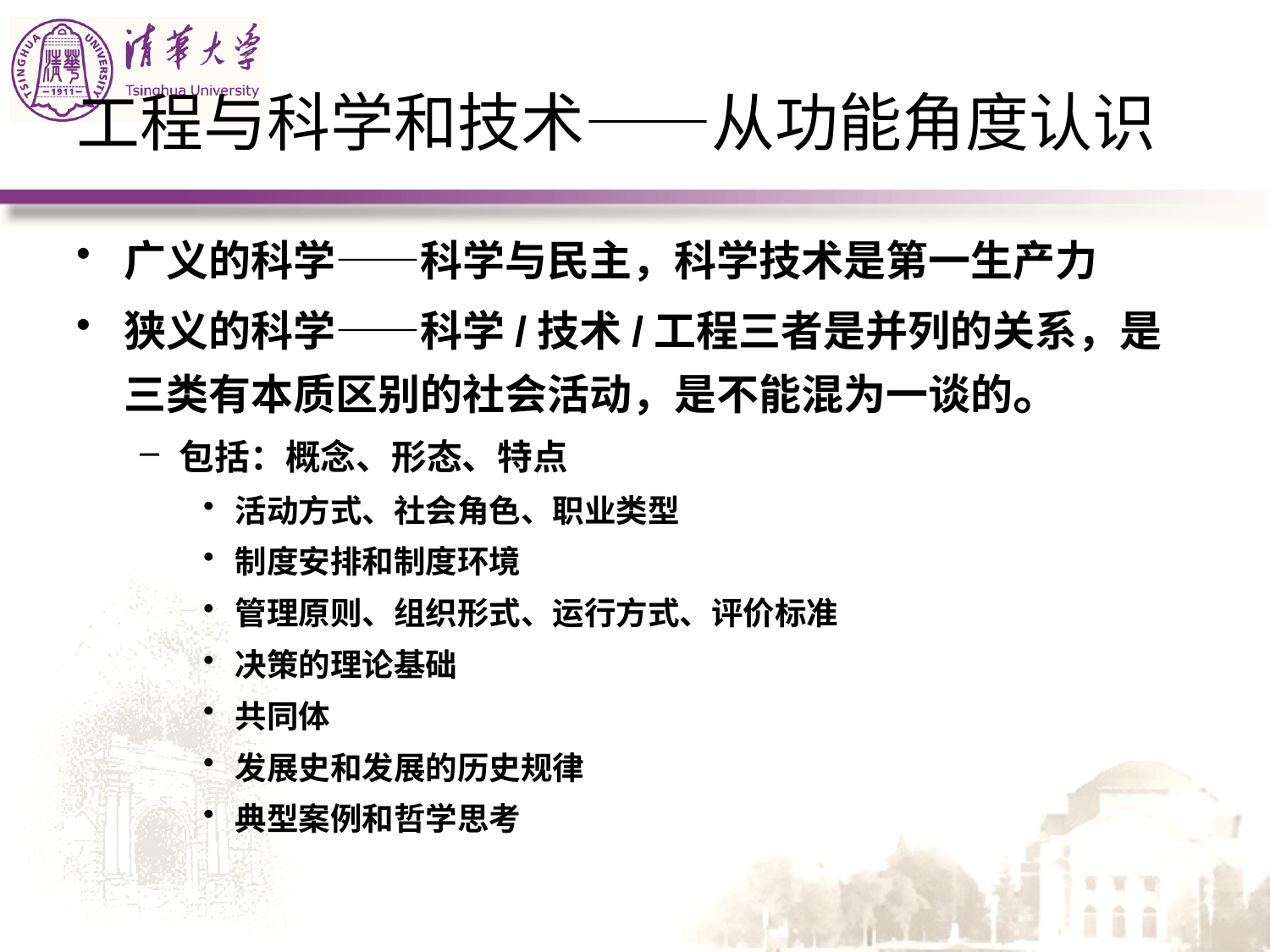

# 工程与科学和技术——从功能角度认识
广义的科学——科学与民主，科学技术是第一生产力
狭义的科学——科学/技术/工程三者是并列的关系，是三类有本质区别的社会活动，是不能混为一谈的。
包括：概念、形态、特点
活动方式、社会角色、职业类型
制度安排和制度环境
管理原则、组织形式、运行方式、评价标准
决策的理论基础
共同体
发展史和发展的历史规律
典型案例和哲学思考